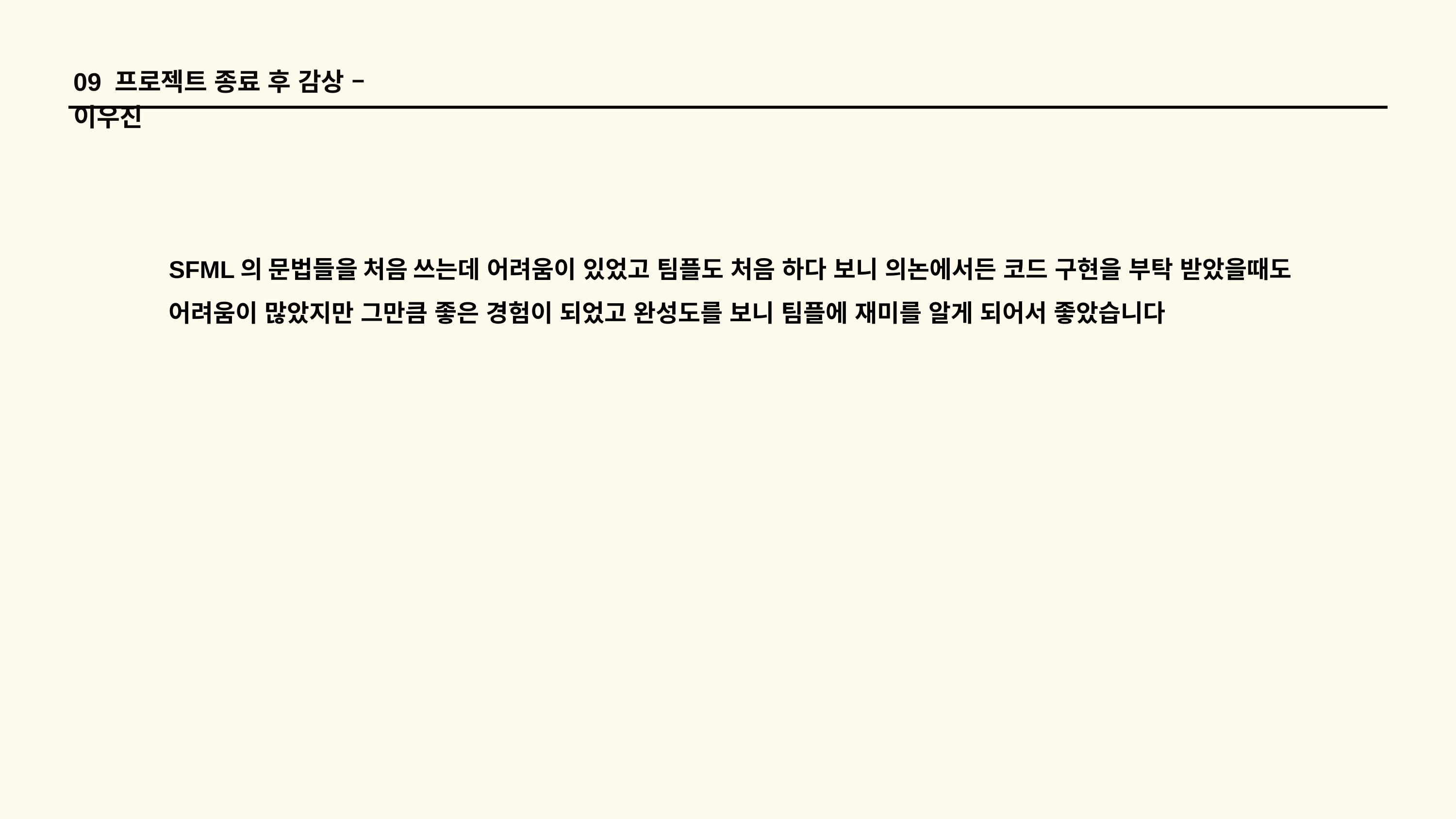

09 프로젝트 종료 후 감상 – 이우진

SFML의 문법들을 처음 쓰는데 어려움이 있었고 팀플도 처음 하다 보니 의논에서든 코드 구현을 부탁 받았을때도 어려움이 많았지만 그만큼 좋은 경험이 되었고 완성도를 보니 팀플에 재미를 알게 되어서 좋았습니다